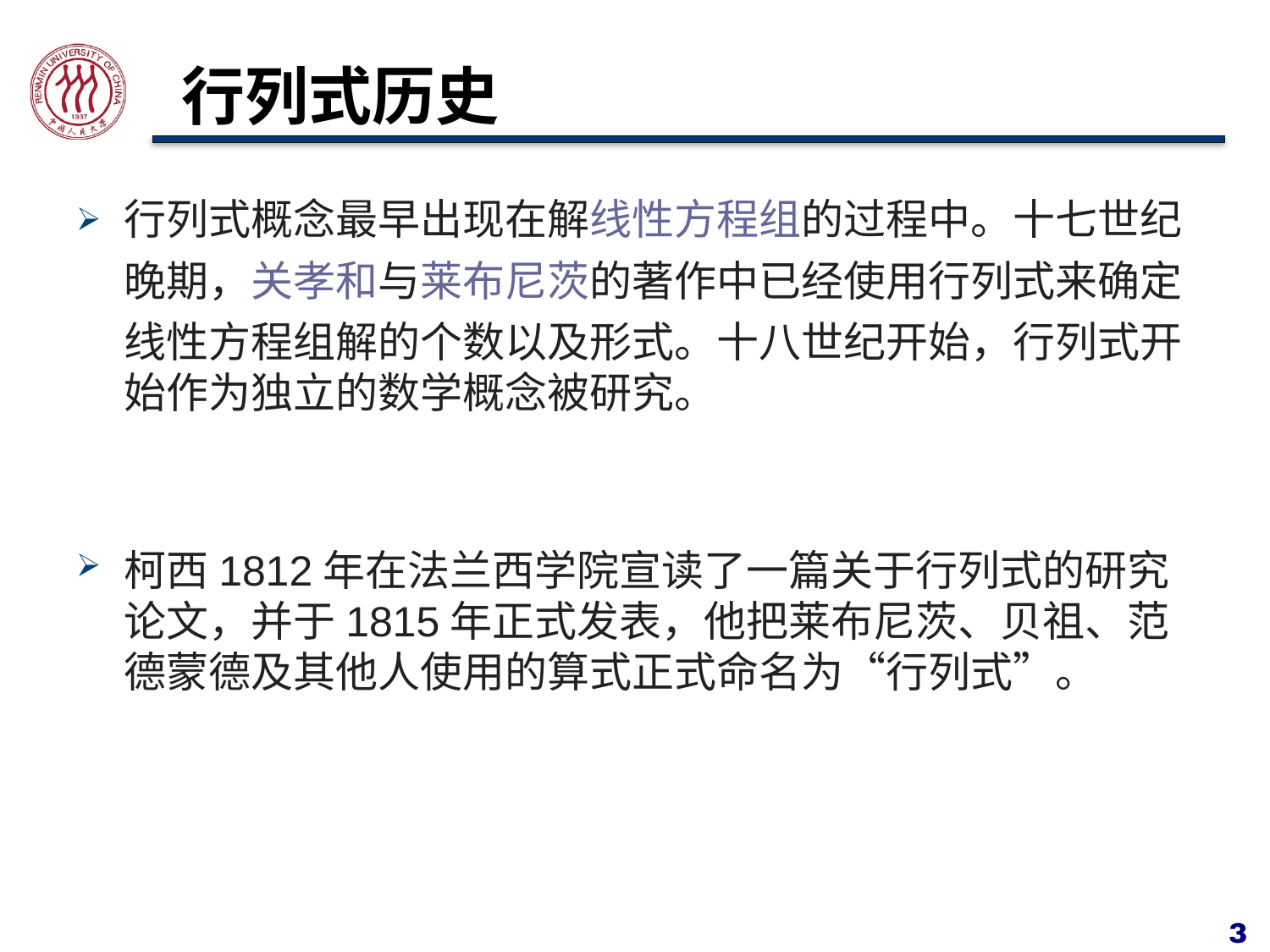

# 行列式历史
行列式概念最早出现在解线性方程组的过程中。十七世纪晚期，关孝和与莱布尼茨的著作中已经使用行列式来确定线性方程组解的个数以及形式。十八世纪开始，行列式开始作为独立的数学概念被研究。

柯西1812年在法兰西学院宣读了一篇关于行列式的研究论文，并于1815年正式发表，他把莱布尼茨、贝祖、范德蒙德及其他人使用的算式正式命名为“行列式”。